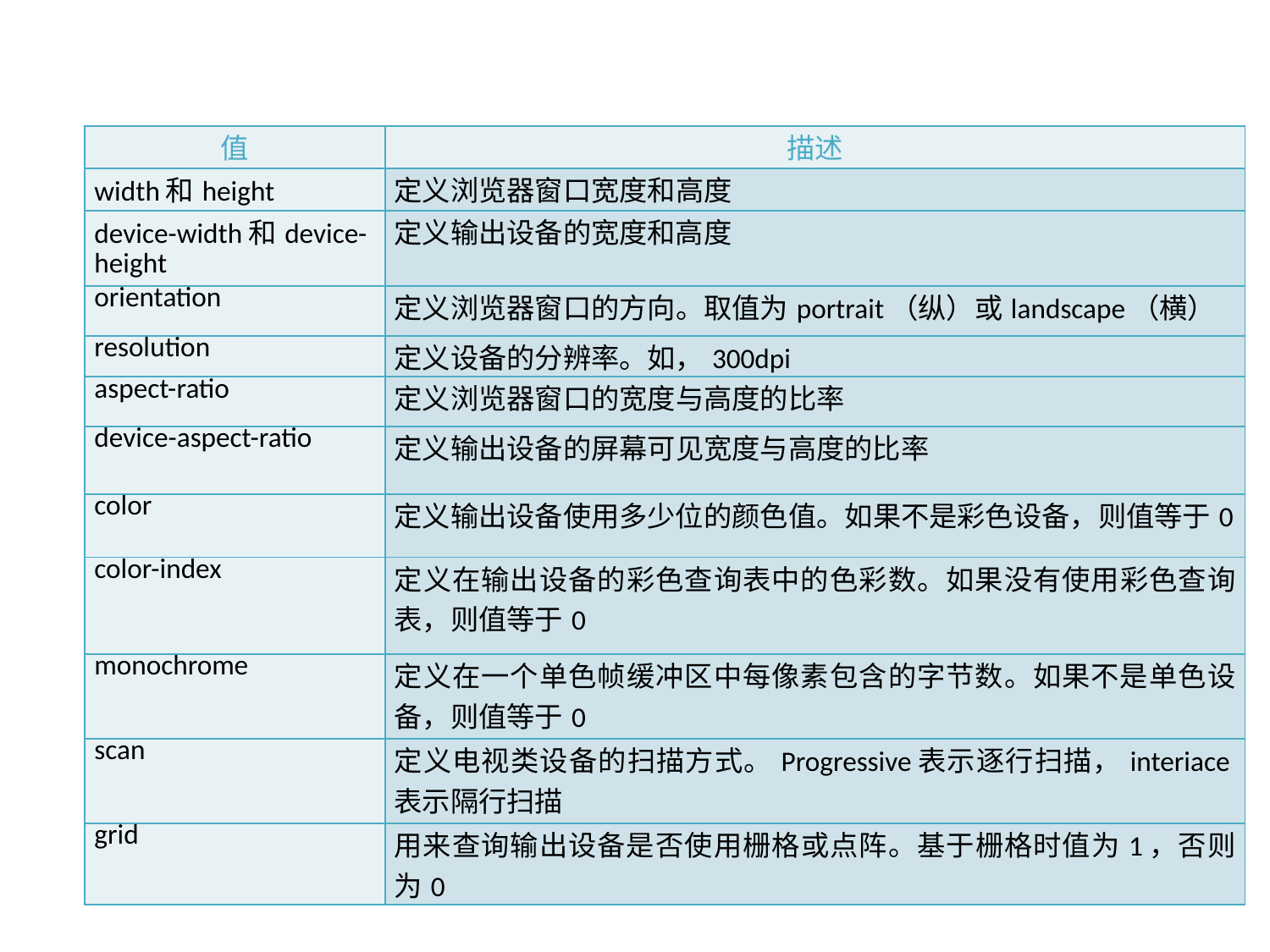

| 值 | 描述 |
| --- | --- |
| width和height | 定义浏览器窗口宽度和高度 |
| device-width和device-height | 定义输出设备的宽度和高度 |
| orientation | 定义浏览器窗口的方向。取值为portrait（纵）或landscape（横） |
| resolution | 定义设备的分辨率。如，300dpi |
| aspect-ratio | 定义浏览器窗口的宽度与高度的比率 |
| device-aspect-ratio | 定义输出设备的屏幕可见宽度与高度的比率 |
| color | 定义输出设备使用多少位的颜色值。如果不是彩色设备，则值等于0 |
| color-index | 定义在输出设备的彩色查询表中的色彩数。如果没有使用彩色查询表，则值等于0 |
| monochrome | 定义在一个单色帧缓冲区中每像素包含的字节数。如果不是单色设备，则值等于0 |
| scan | 定义电视类设备的扫描方式。Progressive表示逐行扫描，interiace表示隔行扫描 |
| grid | 用来查询输出设备是否使用栅格或点阵。基于栅格时值为1，否则为0 |